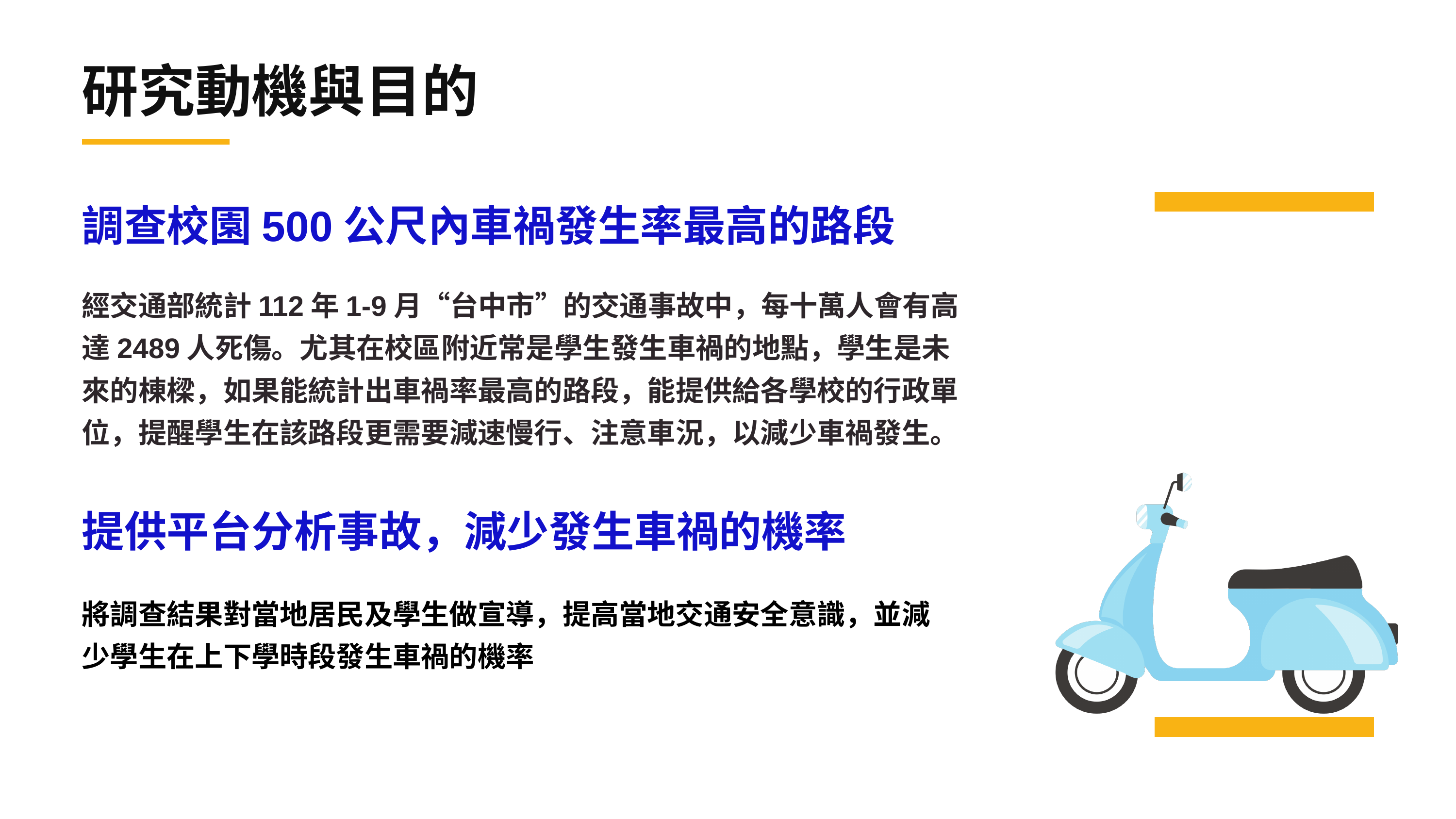

研究動機與目的

調查校園500公尺內車禍發生率最高的路段
經交通部統計112年1-9月“台中市”的交通事故中，每十萬人會有高達2489人死傷。尤其在校區附近常是學生發生車禍的地點，學生是未來的棟樑，如果能統計出車禍率最高的路段，能提供給各學校的行政單位，提醒學生在該路段更需要減速慢行、注意車況，以減少車禍發生。

提供平台分析事故，減少發生車禍的機率
將調查結果對當地居民及學生做宣導，提高當地交通安全意識，並減少學生在上下學時段發生車禍的機率